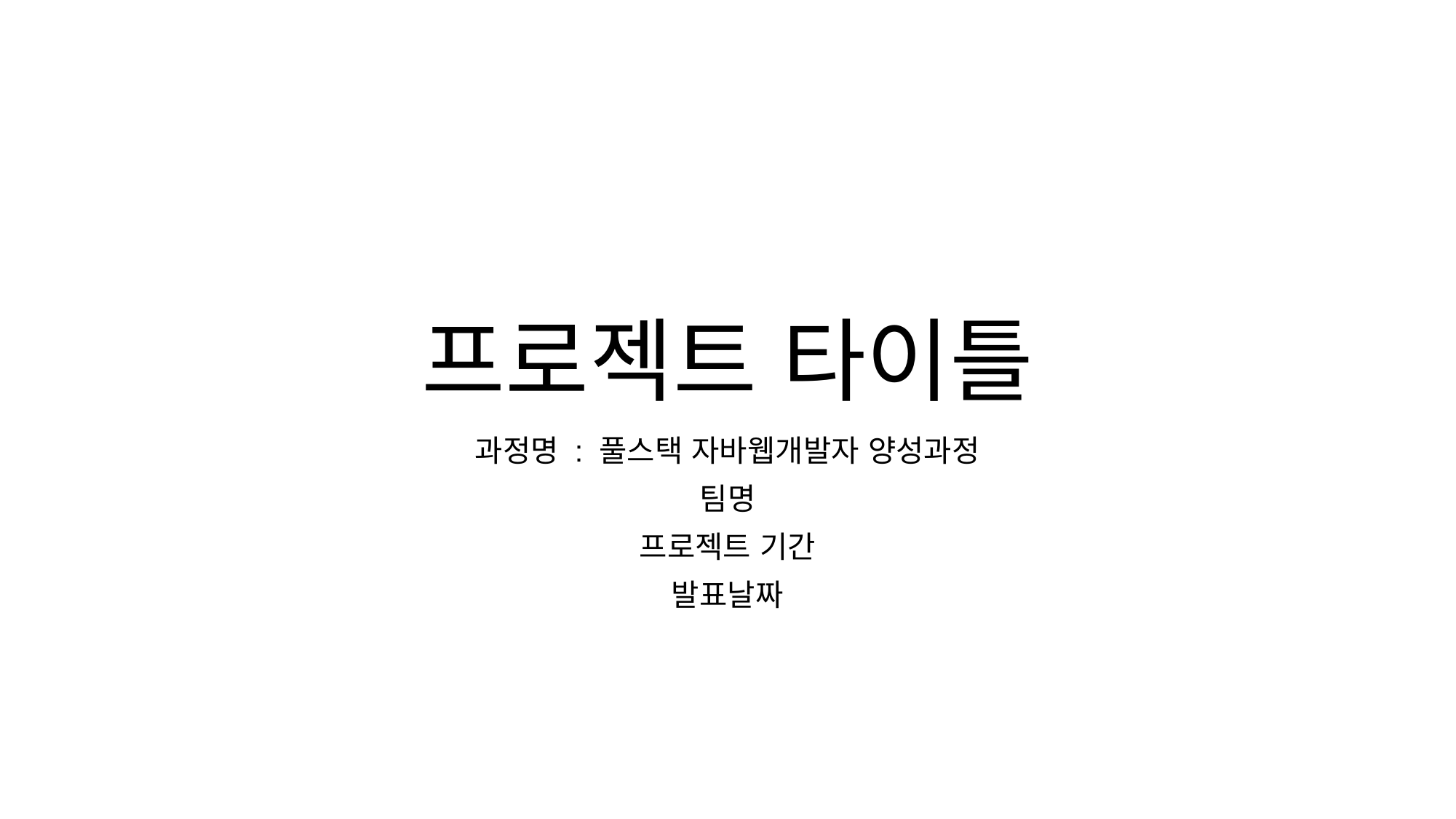

# 프로젝트 타이틀
과정명 : 풀스택 자바웹개발자 양성과정
팀명
프로젝트 기간
발표날짜